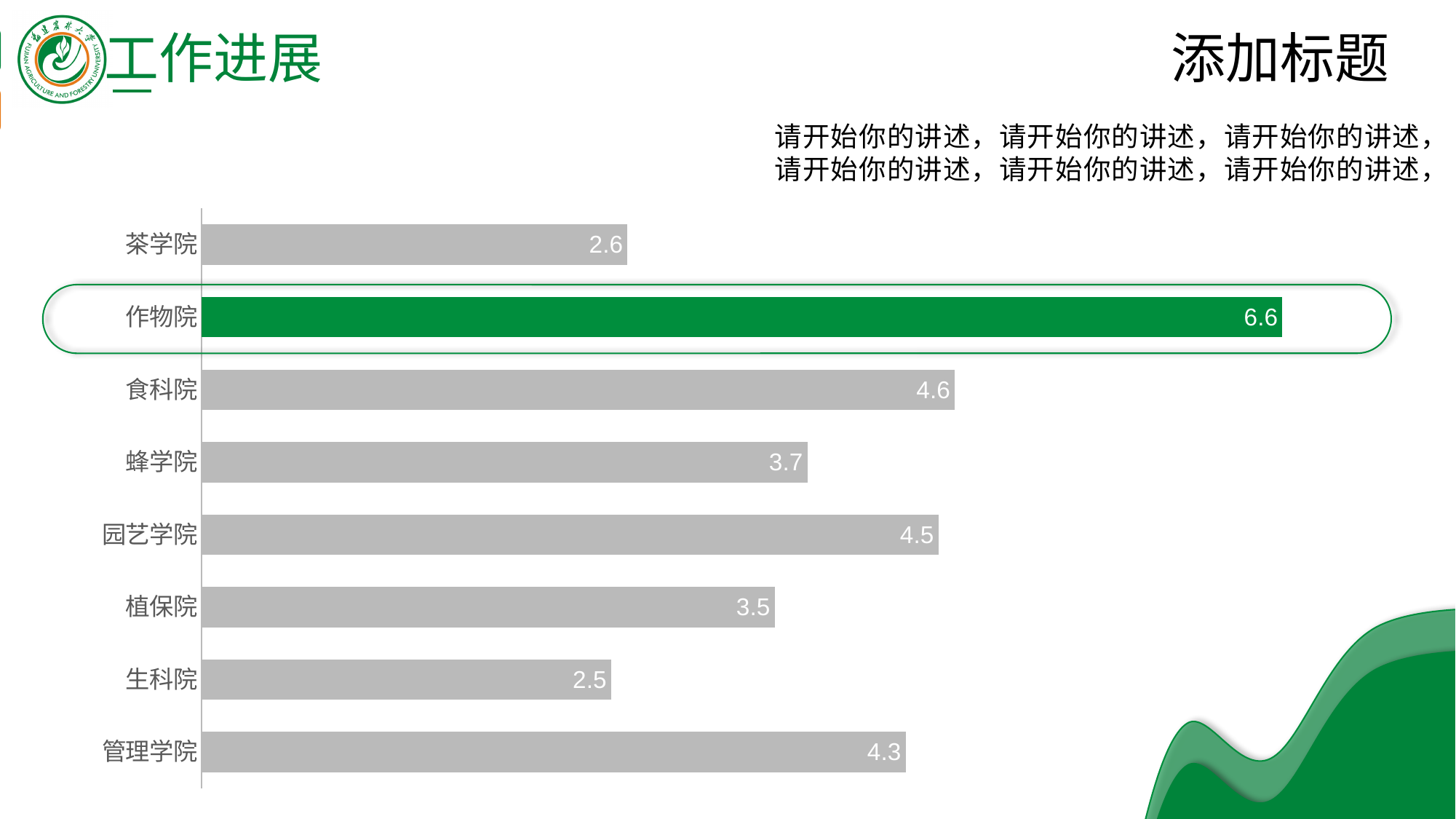

添加标题
工作进展
请开始你的讲述，请开始你的讲述，请开始你的讲述，请开始你的讲述，请开始你的讲述，请开始你的讲述，

### Chart

| Category | 系列 1 |
|---|---|
| 管理学院 | 4.3 |
| 生科院 | 2.5 |
| 植保院 | 3.5 |
| 园艺学院 | 4.5 |
| 蜂学院 | 3.7 |
| 食科院 | 4.6 |
| 作物院 | 6.6 |
| 茶学院 | 2.6 |